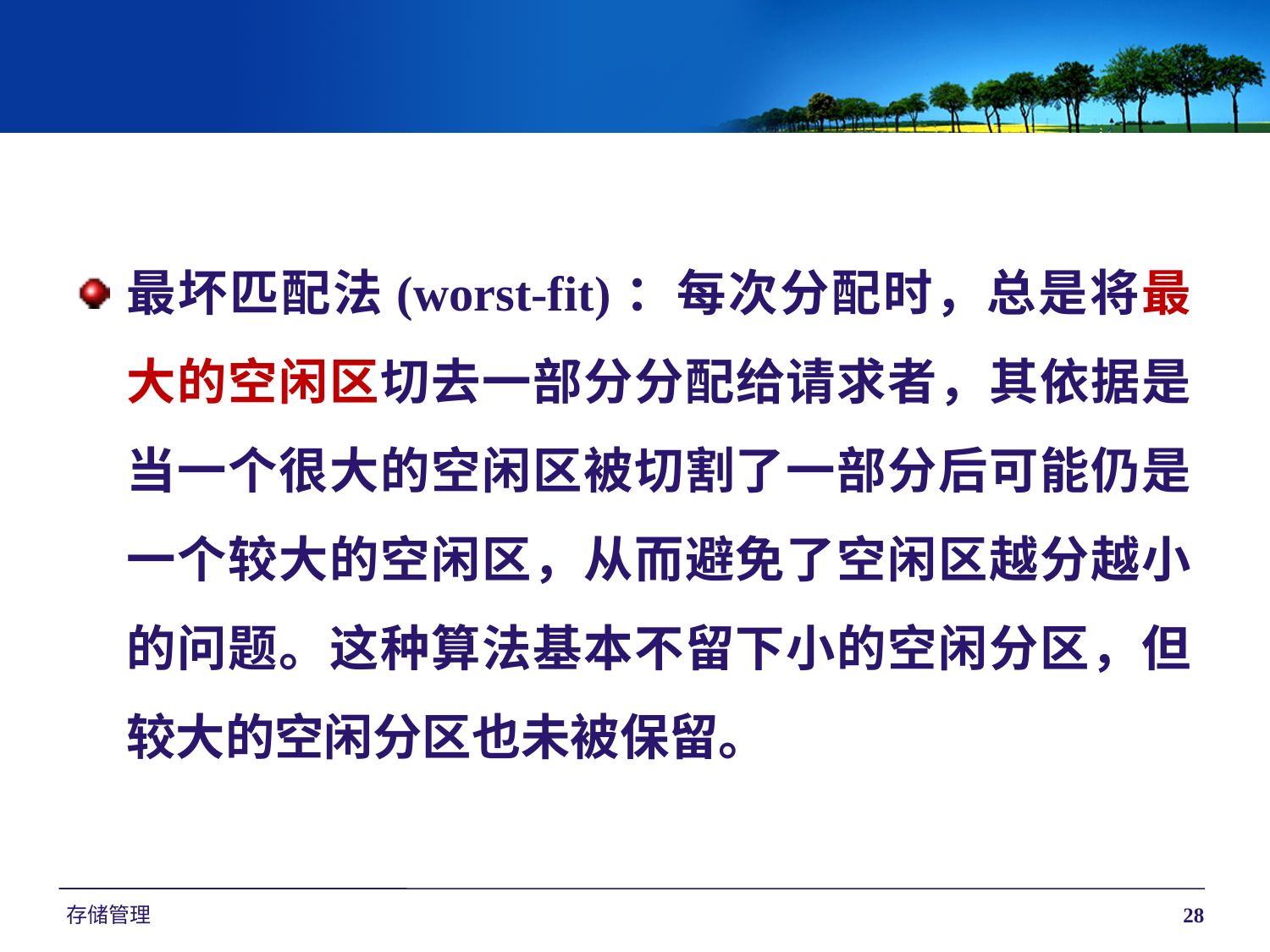

最坏匹配法(worst-fit)：每次分配时，总是将最大的空闲区切去一部分分配给请求者，其依据是当一个很大的空闲区被切割了一部分后可能仍是一个较大的空闲区，从而避免了空闲区越分越小的问题。这种算法基本不留下小的空闲分区，但较大的空闲分区也未被保留。
存储管理
28